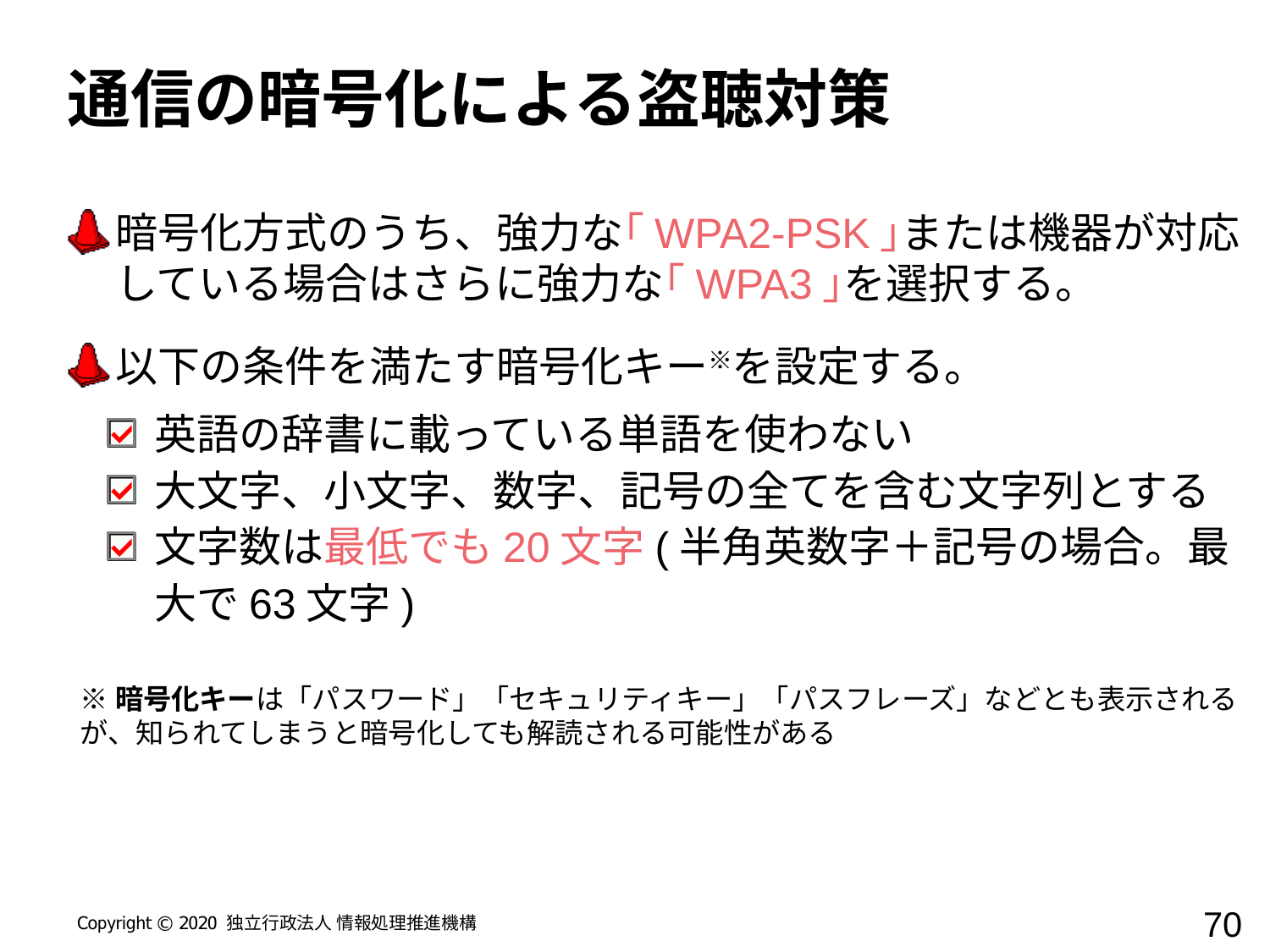

# 通信の暗号化による盗聴対策
暗号化方式のうち、強力な｢WPA2-PSK｣または機器が対応している場合はさらに強力な｢WPA3｣を選択する。
以下の条件を満たす暗号化キー※を設定する。

英語の辞書に載っている単語を使わない
大文字、小文字、数字、記号の全てを含む文字列とする
文字数は最低でも20文字(半角英数字＋記号の場合。最大で63文字)
※暗号化キーは「パスワード」「セキュリティキー」「パスフレーズ」などとも表示されるが、知られてしまうと暗号化しても解読される可能性がある